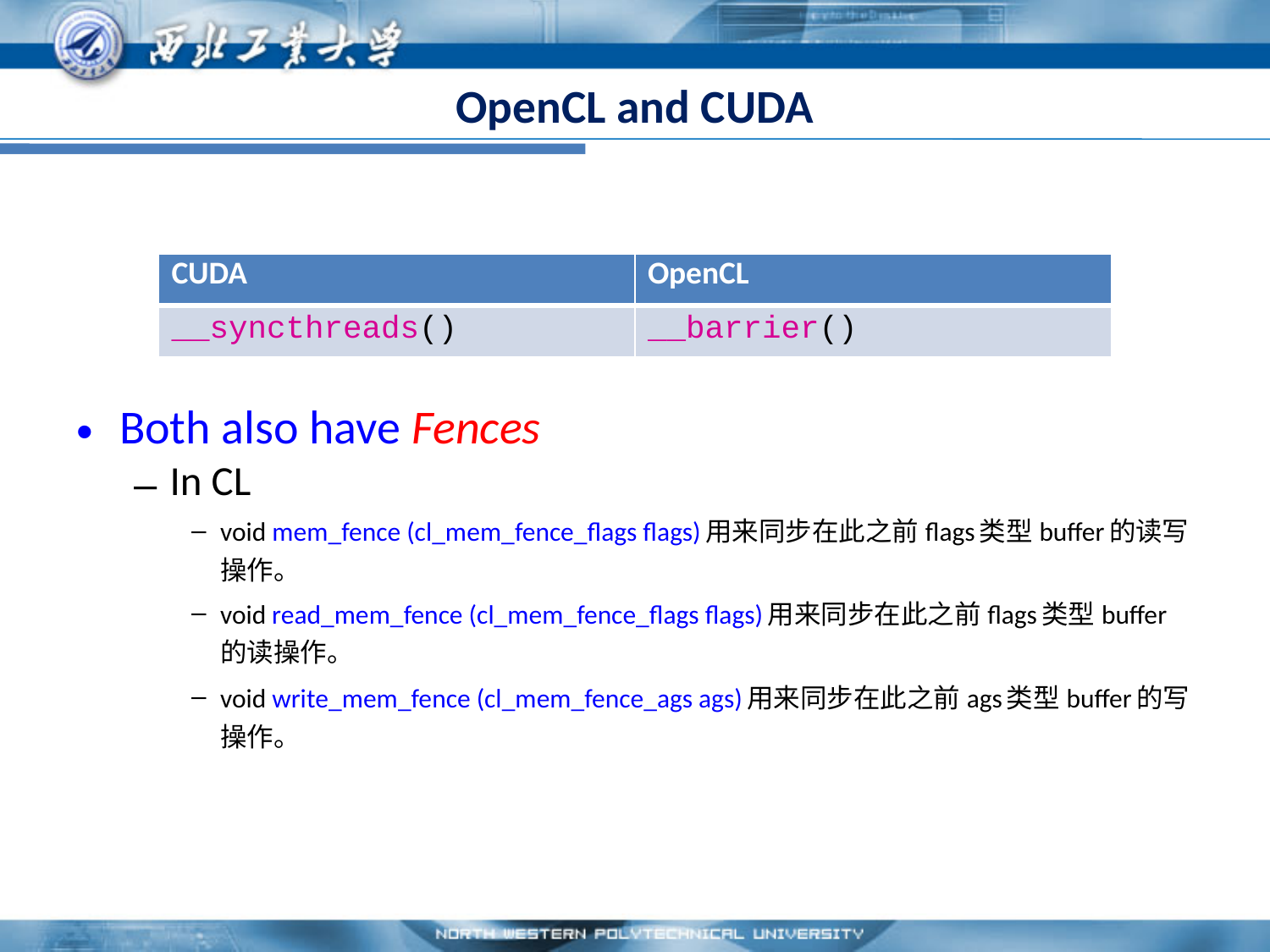

# OpenCL and CUDA
| CUDA | OpenCL |
| --- | --- |
| \_\_syncthreads() | \_\_barrier() |
Both also have Fences
In CL
void mem_fence (cl_mem_fence_flags flags)用来同步在此之前flags类型buffer的读写操作。
void read_mem_fence (cl_mem_fence_flags flags)用来同步在此之前flags类型buffer的读操作。
void write_mem_fence (cl_mem_fence_ags ags)用来同步在此之前ags类型buffer的写操作。